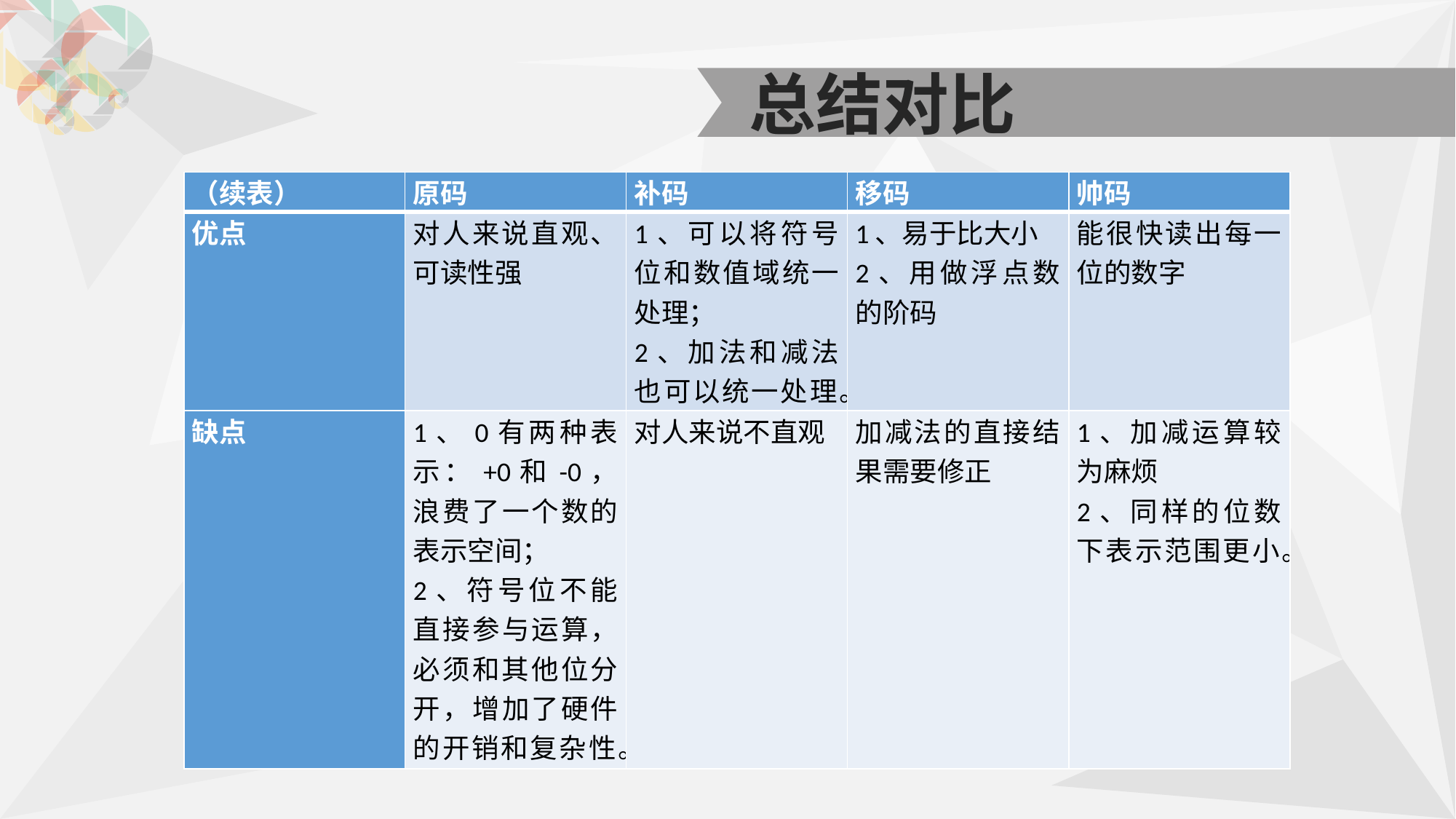

总结对比

| （续表） | 原码 | 补码 | 移码 | 帅码 |
| --- | --- | --- | --- | --- |
| 优点 | 对人来说直观、可读性强 | 1、可以将符号位和数值域统一处理； 2、加法和减法也可以统一处理。 | 1、易于比大小 2、用做浮点数的阶码 | 能很快读出每一位的数字 |
| 缺点 | 1、0有两种表示：+0和-0，浪费了一个数的表示空间； 2、符号位不能直接参与运算，必须和其他位分开，增加了硬件的开销和复杂性。 | 对人来说不直观 | 加减法的直接结果需要修正 | 1、加减运算较为麻烦 2、同样的位数下表示范围更小。 |